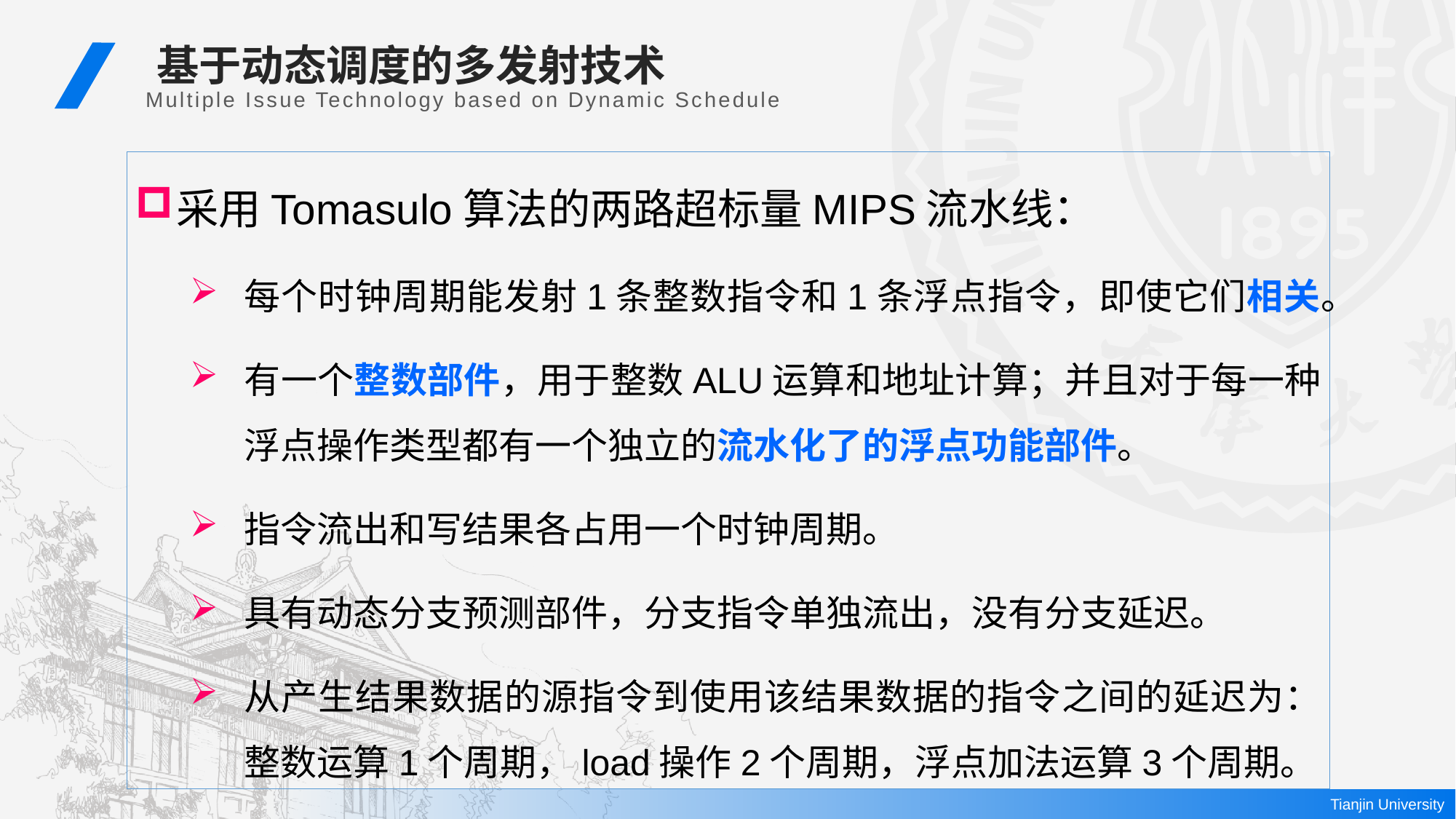

基于动态调度的多发射技术
Multiple Issue Technology based on Dynamic Schedule
采用Tomasulo算法的两路超标量MIPS流水线：
每个时钟周期能发射1条整数指令和1条浮点指令，即使它们相关。
有一个整数部件，用于整数ALU运算和地址计算；并且对于每一种浮点操作类型都有一个独立的流水化了的浮点功能部件。
指令流出和写结果各占用一个时钟周期。
具有动态分支预测部件，分支指令单独流出，没有分支延迟。
从产生结果数据的源指令到使用该结果数据的指令之间的延迟为：整数运算1个周期，load操作2个周期，浮点加法运算3个周期。